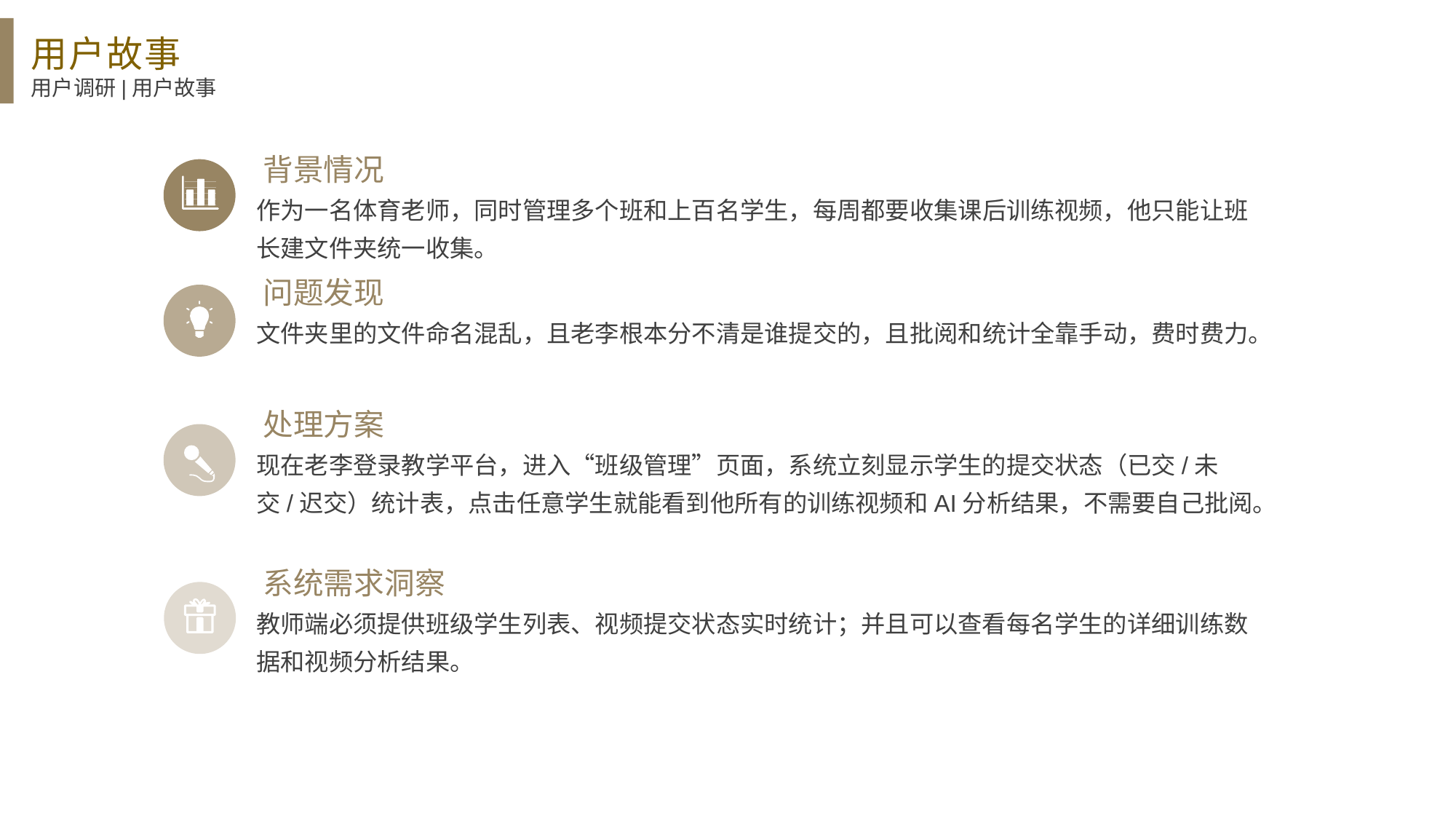

用户故事

用户调研|用户故事
背景情况
作为一名体育老师，同时管理多个班和上百名学生，每周都要收集课后训练视频，他只能让班长建文件夹统一收集。

问题发现
文件夹里的文件命名混乱，且老李根本分不清是谁提交的，且批阅和统计全靠手动，费时费力。

处理方案
现在老李登录教学平台，进入“班级管理”页面，系统立刻显示学生的提交状态（已交/未交/迟交）统计表，点击任意学生就能看到他所有的训练视频和AI分析结果，不需要自己批阅。

系统需求洞察
教师端必须提供班级学生列表、视频提交状态实时统计；并且可以查看每名学生的详细训练数据和视频分析结果。